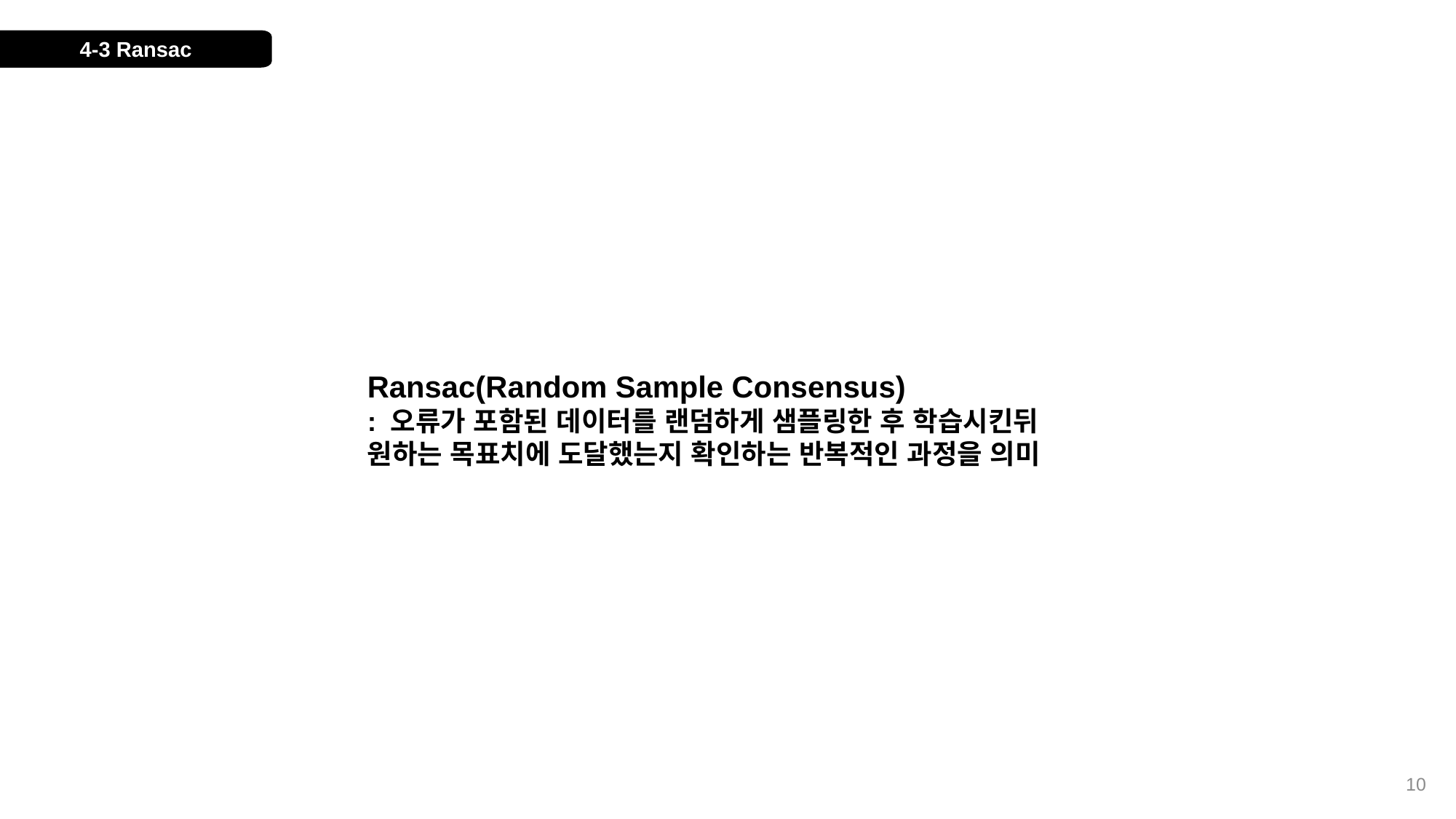

4-3 Ransac
Ransac(Random Sample Consensus)
: 오류가 포함된 데이터를 랜덤하게 샘플링한 후 학습시킨뒤
원하는 목표치에 도달했는지 확인하는 반복적인 과정을 의미
10